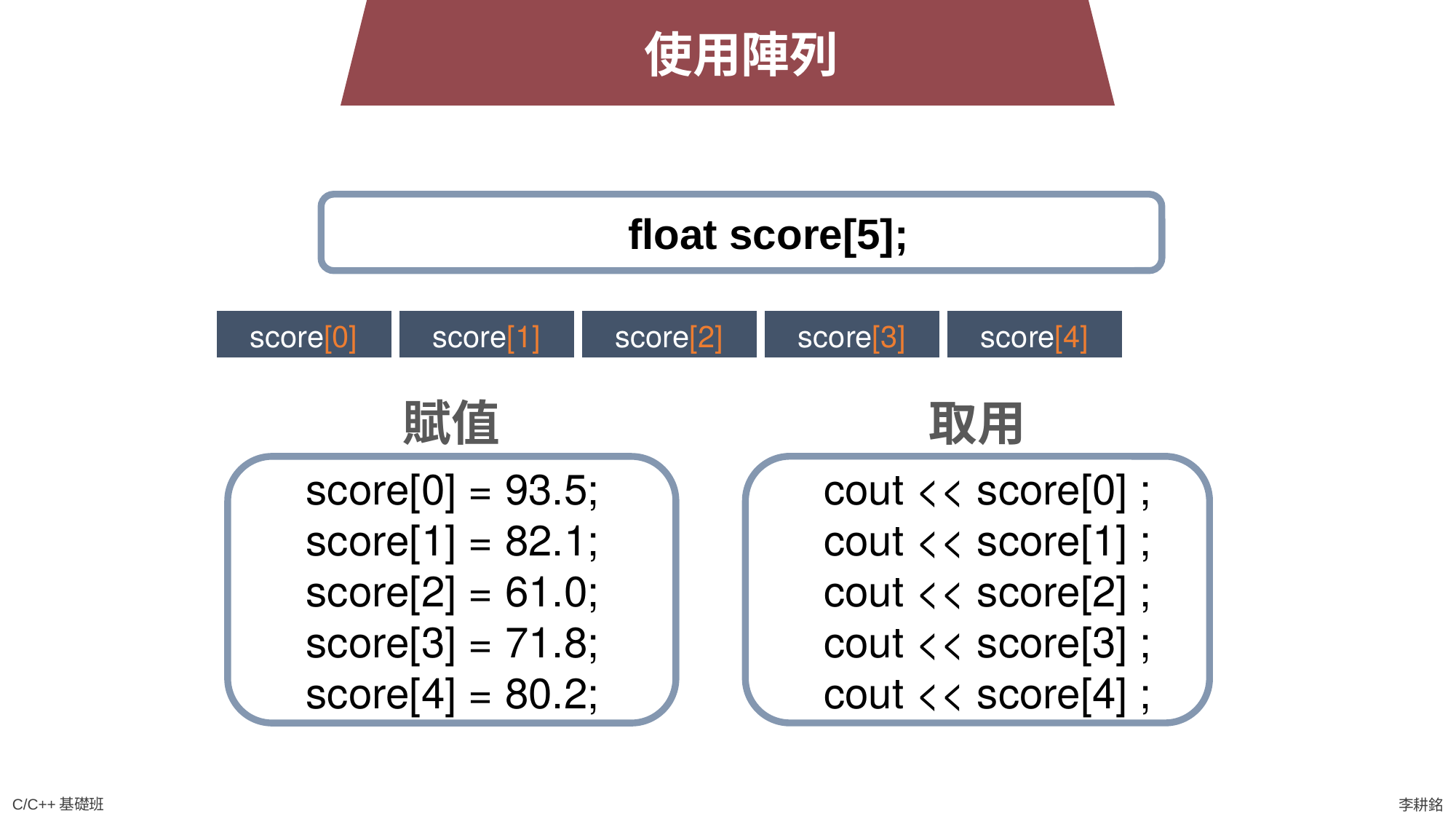

使用陣列
float score[5];
| score[0] | score[1] | score[2] | score[3] | score[4] |
| --- | --- | --- | --- | --- |
取用
賦值
cout << score[0] ;
cout << score[1] ; cout << score[2] ;
cout << score[3] ;
cout << score[4] ;
score[0] = 93.5;
score[1] = 82.1;
score[2] = 61.0;
score[3] = 71.8;
score[4] = 80.2;
C/C++基礎班
李耕銘